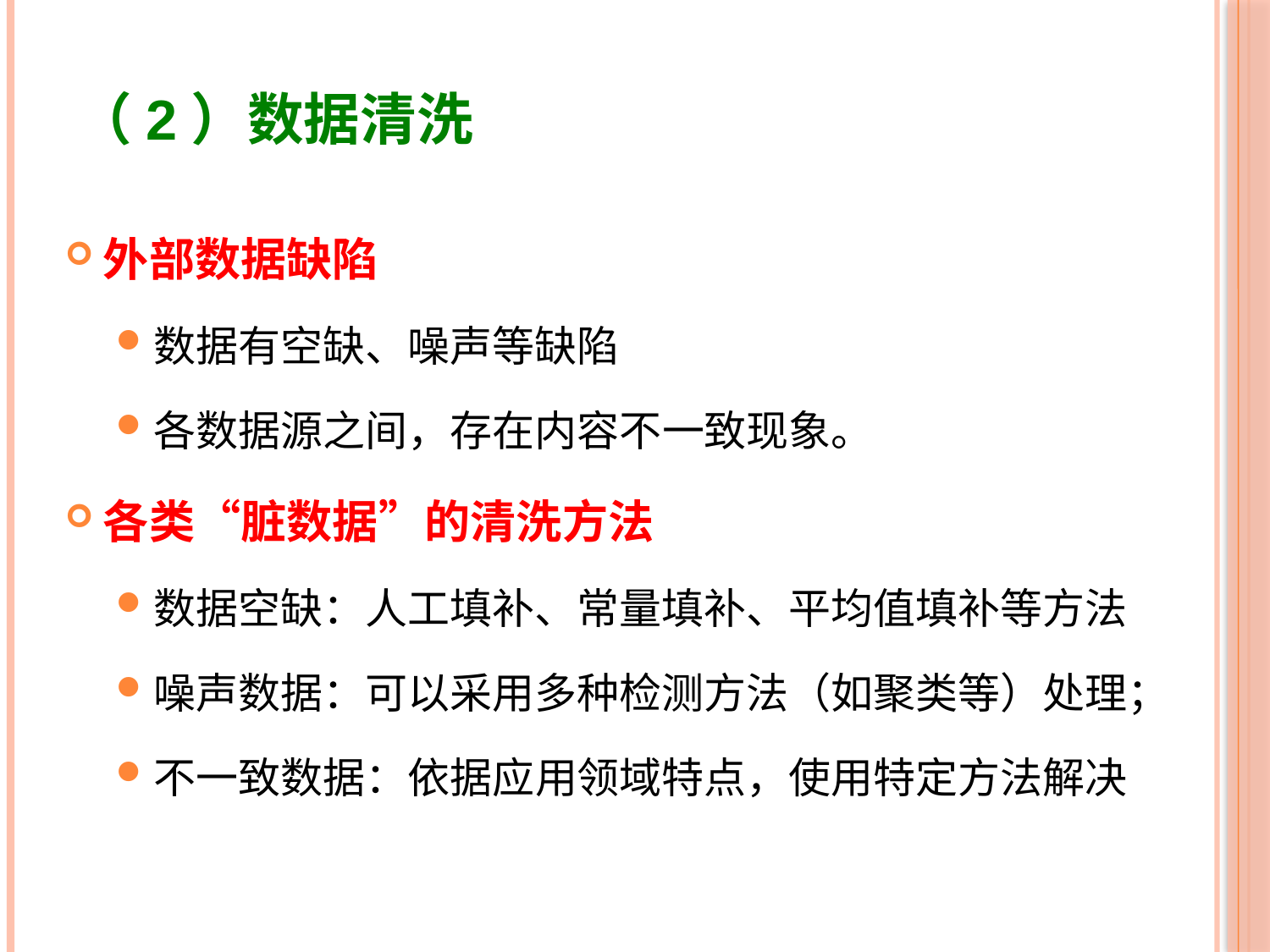

# （2）数据清洗
外部数据缺陷
数据有空缺、噪声等缺陷
各数据源之间，存在内容不一致现象。
各类“脏数据”的清洗方法
数据空缺：人工填补、常量填补、平均值填补等方法
噪声数据：可以采用多种检测方法（如聚类等）处理；
不一致数据：依据应用领域特点，使用特定方法解决